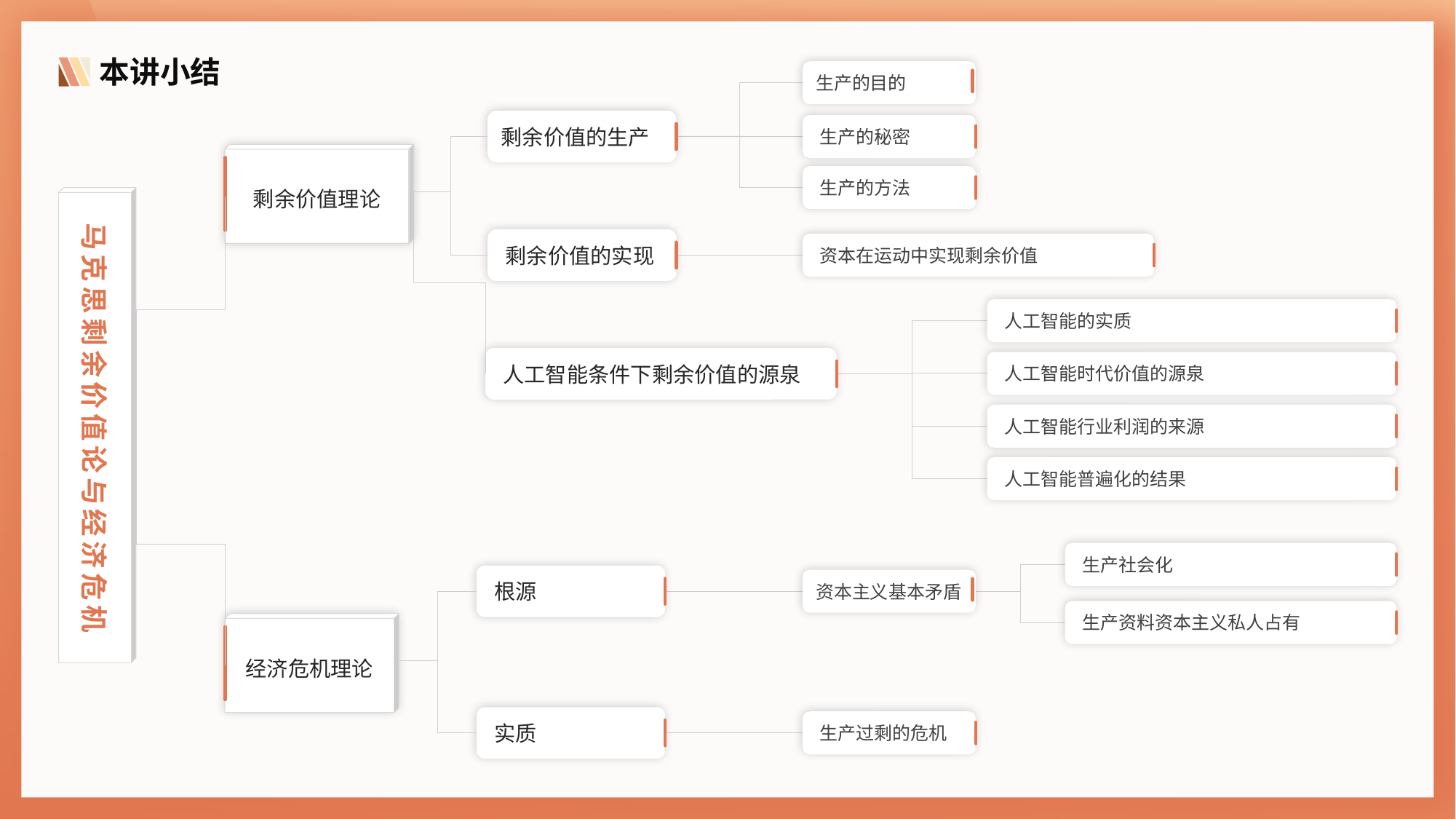

本讲小结

生产的目的
剩余价值的生产
生产的秘密
剩余价值理论
生产的方法
马克思剩余价值论与经济危机
剩余价值的实现
资本在运动中实现剩余价值
人工智能的实质
人工智能条件下剩余价值的源泉
人工智能时代价值的源泉
人工智能行业利润的来源
人工智能普遍化的结果
生产社会化
根源
资本主义基本矛盾
生产资料资本主义私人占有
经济危机理论
实质
生产过剩的危机